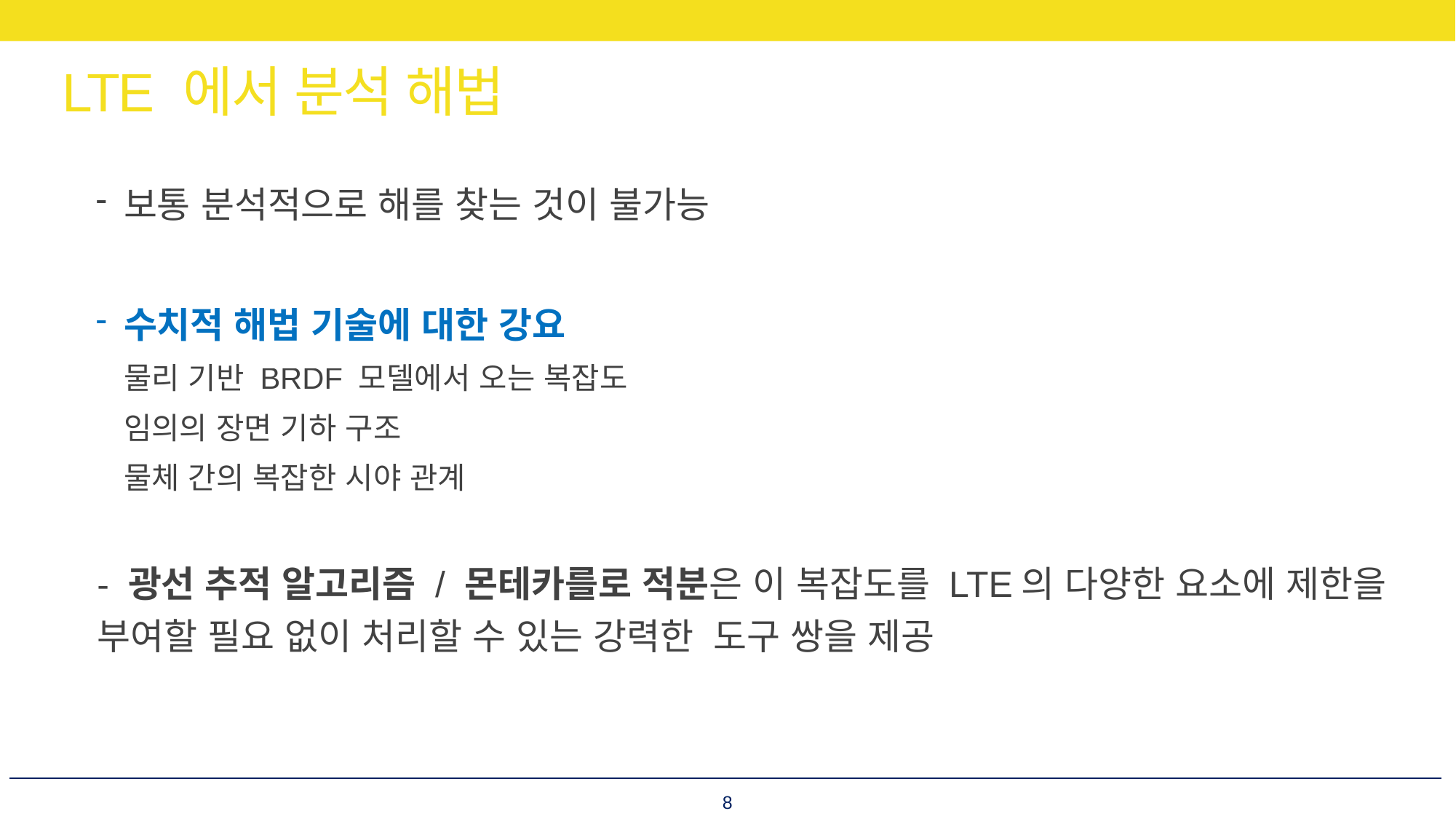

# LTE 에서 분석 해법
보통 분석적으로 해를 찾는 것이 불가능

수치적 해법 기술에 대한 강요
물리 기반 BRDF 모델에서 오는 복잡도
임의의 장면 기하 구조
물체 간의 복잡한 시야 관계

- 광선 추적 알고리즘 / 몬테카를로 적분은 이 복잡도를 LTE의 다양한 요소에 제한을 부여할 필요 없이 처리할 수 있는 강력한  도구 쌍을 제공
8